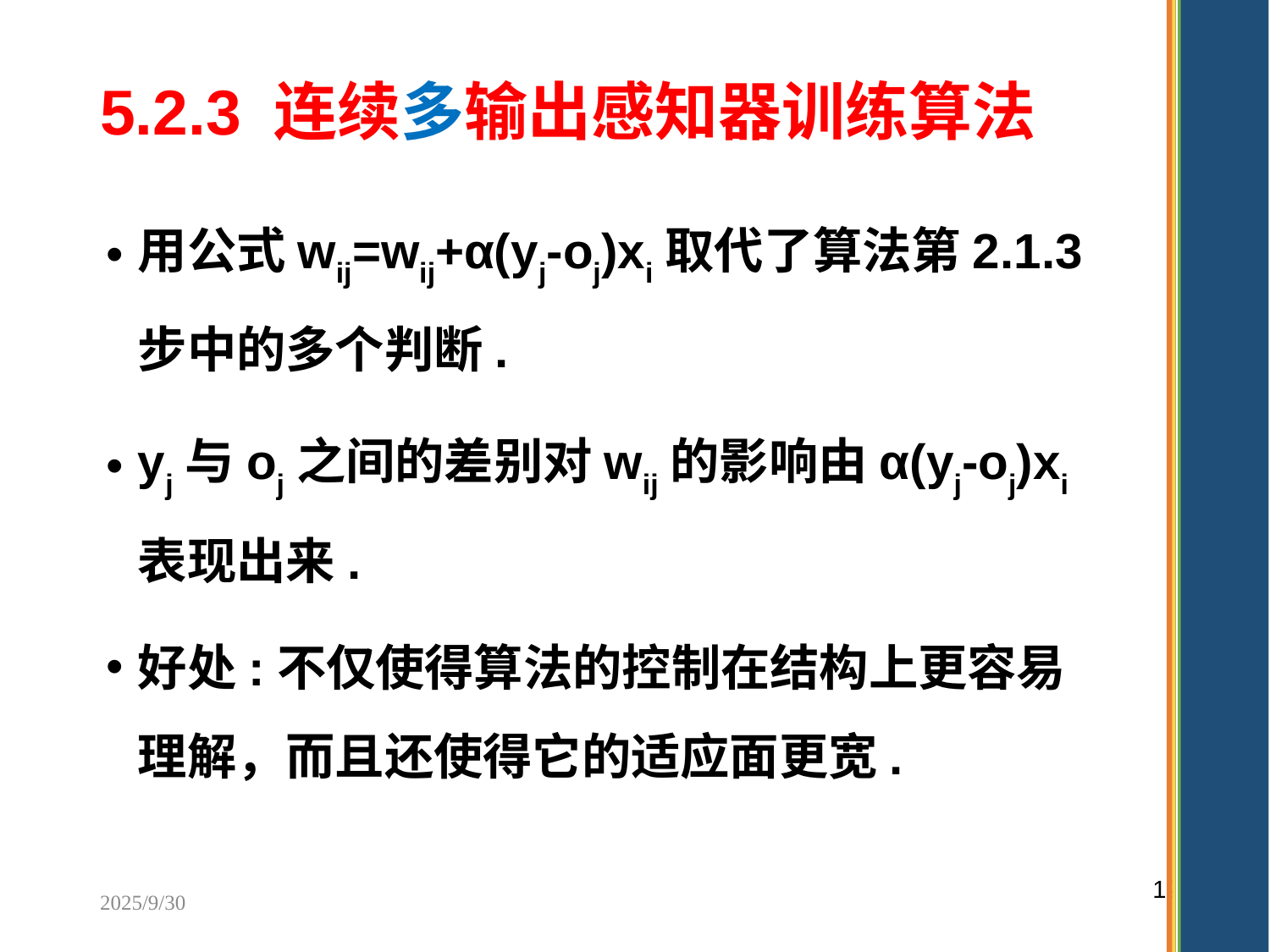

5.2.3 连续多输出感知器训练算法
用公式wij=wij+α(yj-oj)xi取代了算法第2.1.3步中的多个判断.
yj与oj之间的差别对wij的影响由α(yj-oj)xi表现出来.
好处:不仅使得算法的控制在结构上更容易理解，而且还使得它的适应面更宽.
120
2025/9/30